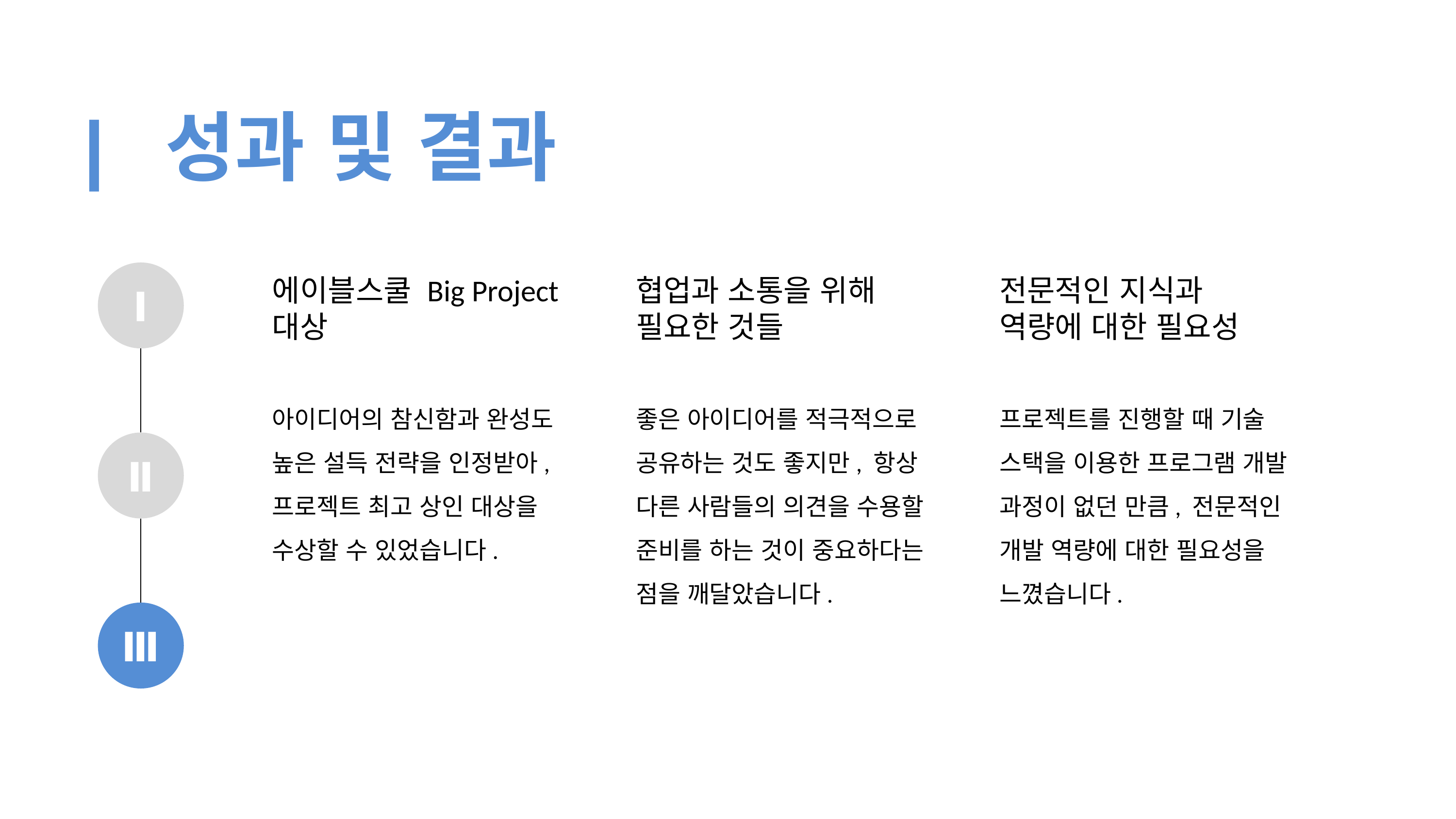

|  성과 및 결과
Ⅰ
에이블스쿨 Big Project 대상
협업과 소통을 위해 필요한 것들
전문적인 지식과 역량에 대한 필요성
좋은 아이디어를 적극적으로 공유하는 것도 좋지만, 항상 다른 사람들의 의견을 수용할 준비를 하는 것이 중요하다는 점을 깨달았습니다.
프로젝트를 진행할 때 기술 스택을 이용한 프로그램 개발 과정이 없던 만큼, 전문적인 개발 역량에 대한 필요성을 느꼈습니다.
아이디어의 참신함과 완성도 높은 설득 전략을 인정받아, 프로젝트 최고 상인 대상을 수상할 수 있었습니다.
Ⅱ
Ⅲ